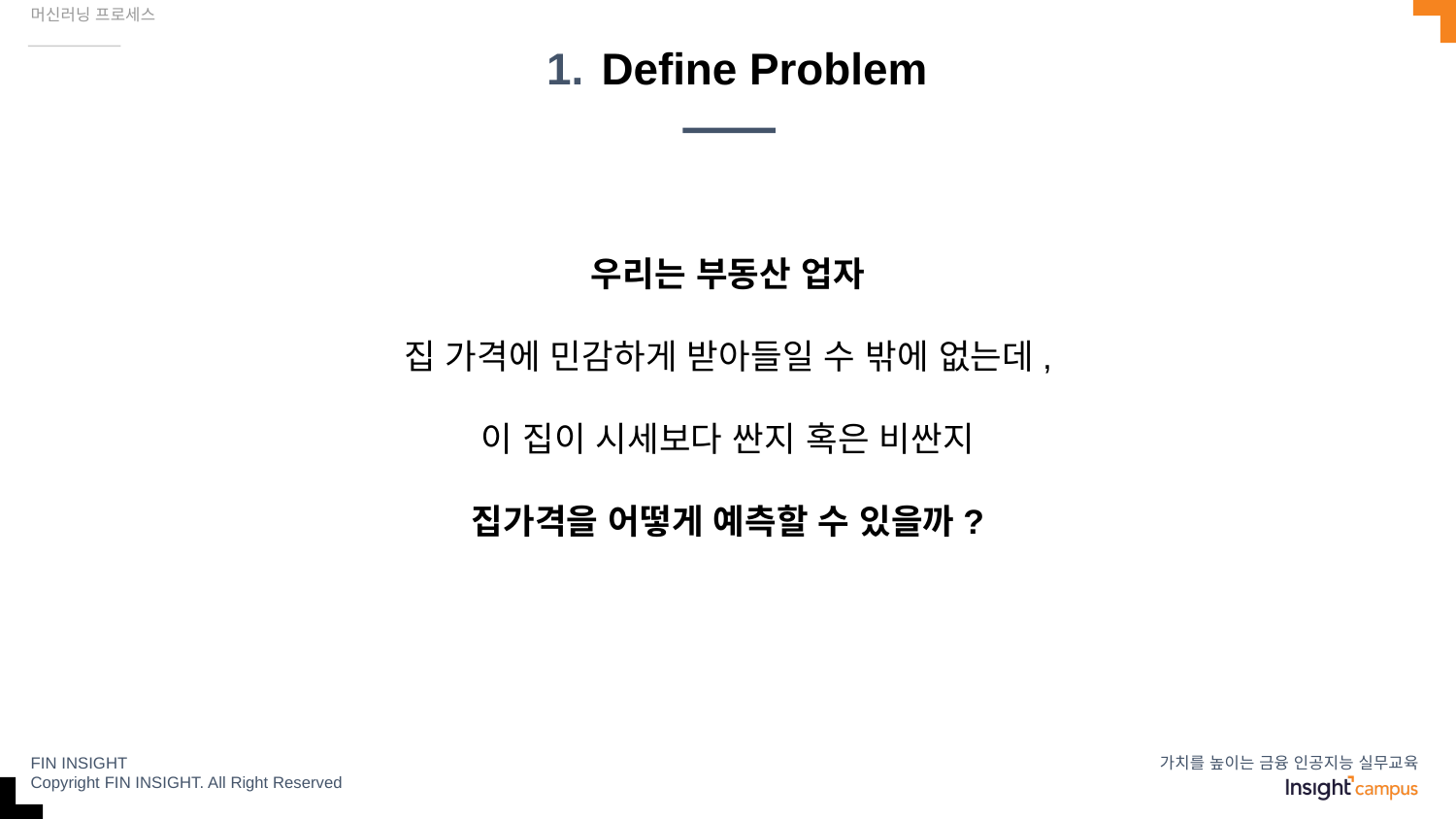

머신러닝 프로세스
# Define Problem
우리는 부동산 업자

집 가격에 민감하게 받아들일 수 밖에 없는데,

이 집이 시세보다 싼지 혹은 비싼지

집가격을 어떻게 예측할 수 있을까?